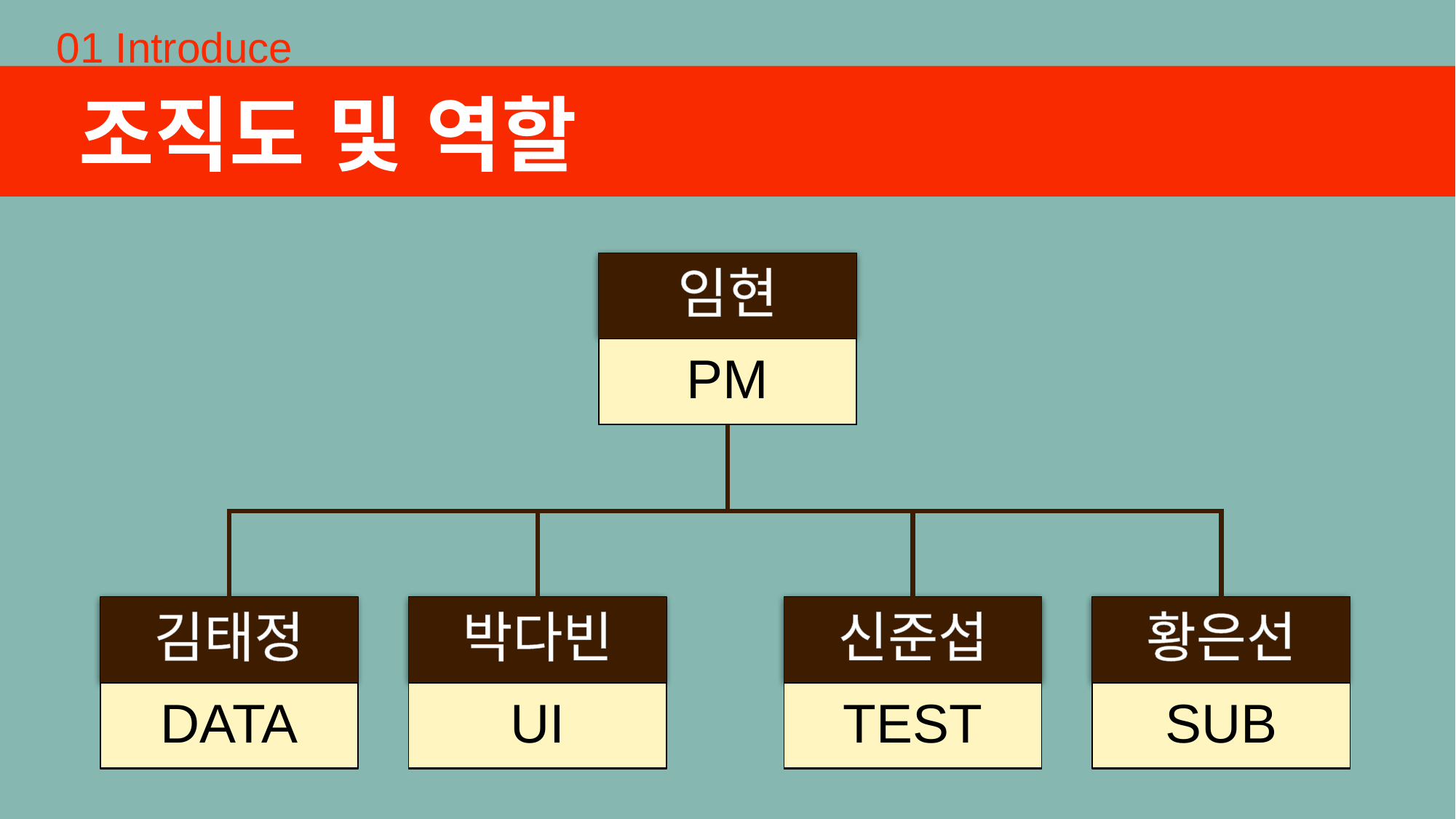

01 Introduce
조직도 및 역할

임현

PM

김태정

박다빈

신준섭

황은선

DATA

UI

TEST

SUB